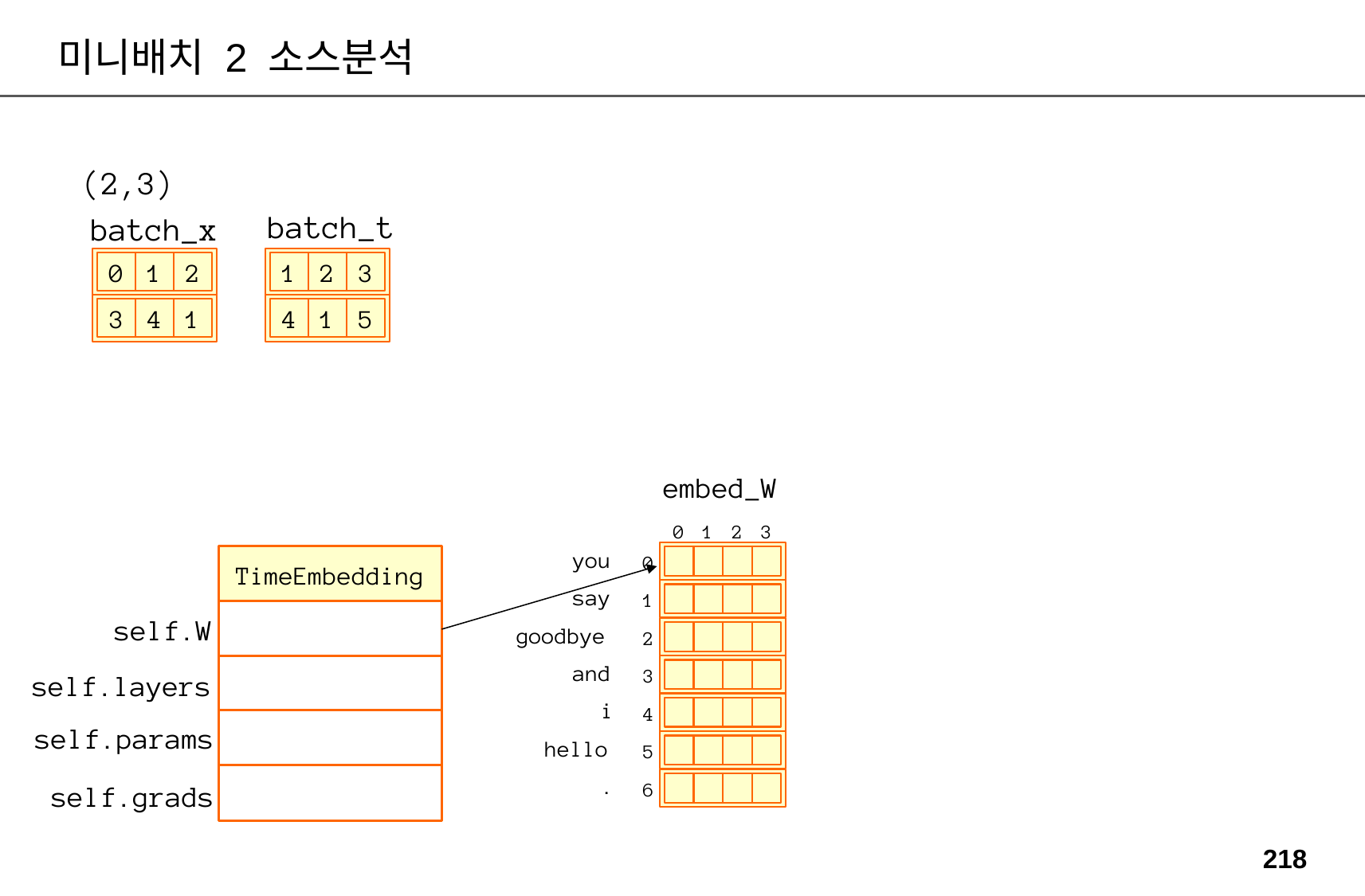

미니배치 2 소스분석
(2,3)
batch_t
batch_x

0
1
2
1
2
3

3
4
1
4
1
5
embed_W
0
1
2
3
you

TimeEmbedding

0
say

1

self.W
goodbye

2
and

self.layers
3
i

4

self.params
hello

5

.

self.grads

6